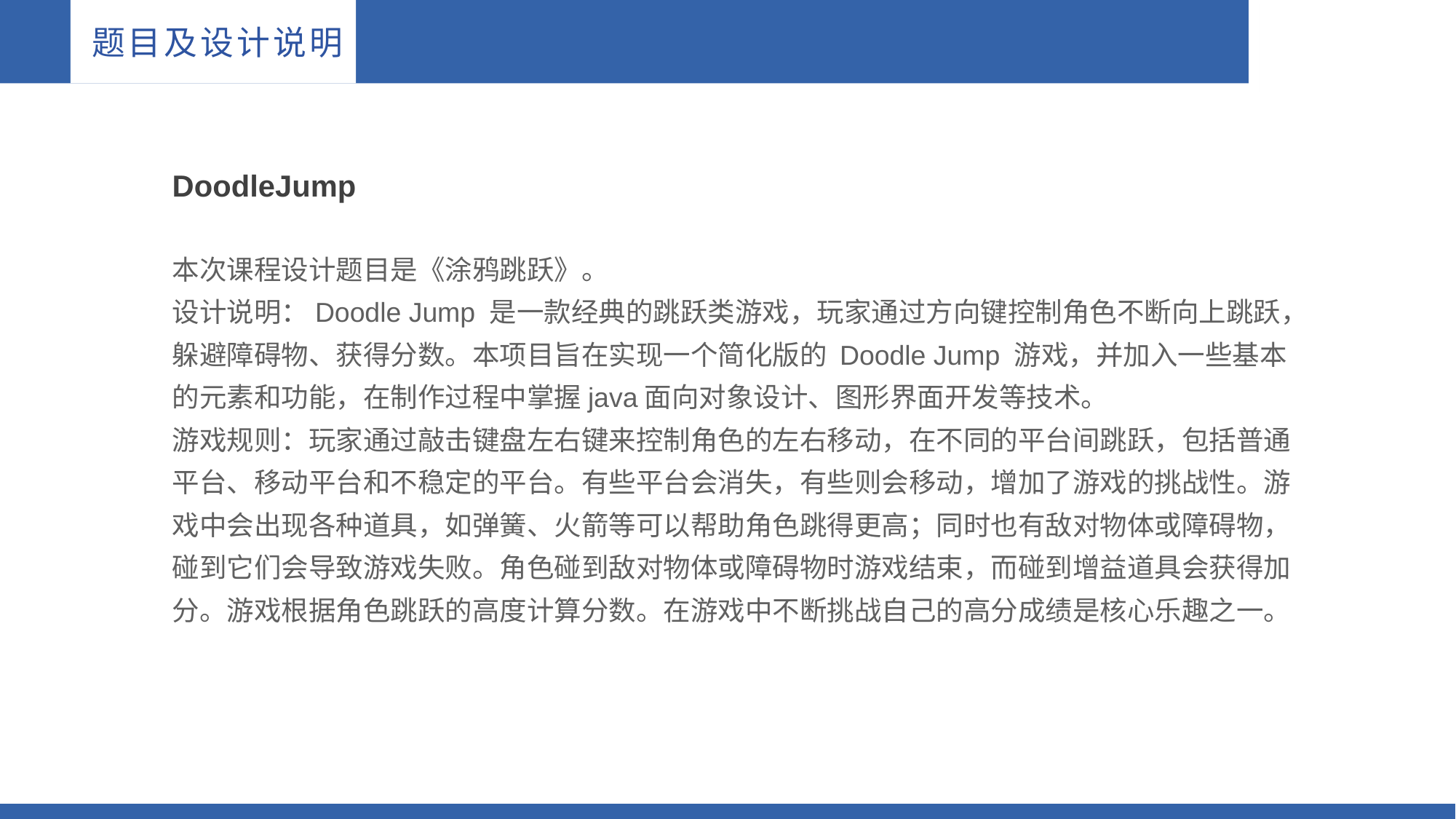

题目及设计说明
DoodleJump
本次课程设计题目是《涂鸦跳跃》。
设计说明：Doodle Jump 是一款经典的跳跃类游戏，玩家通过方向键控制角色不断向上跳跃，躲避障碍物、获得分数。本项目旨在实现一个简化版的 Doodle Jump 游戏，并加入一些基本的元素和功能，在制作过程中掌握java面向对象设计、图形界面开发等技术。
游戏规则：玩家通过敲击键盘左右键来控制角色的左右移动，在不同的平台间跳跃，包括普通平台、移动平台和不稳定的平台。有些平台会消失，有些则会移动，增加了游戏的挑战性。游戏中会出现各种道具，如弹簧、火箭等可以帮助角色跳得更高；同时也有敌对物体或障碍物，碰到它们会导致游戏失败。角色碰到敌对物体或障碍物时游戏结束，而碰到增益道具会获得加分。游戏根据角色跳跃的高度计算分数。在游戏中不断挑战自己的高分成绩是核心乐趣之一。